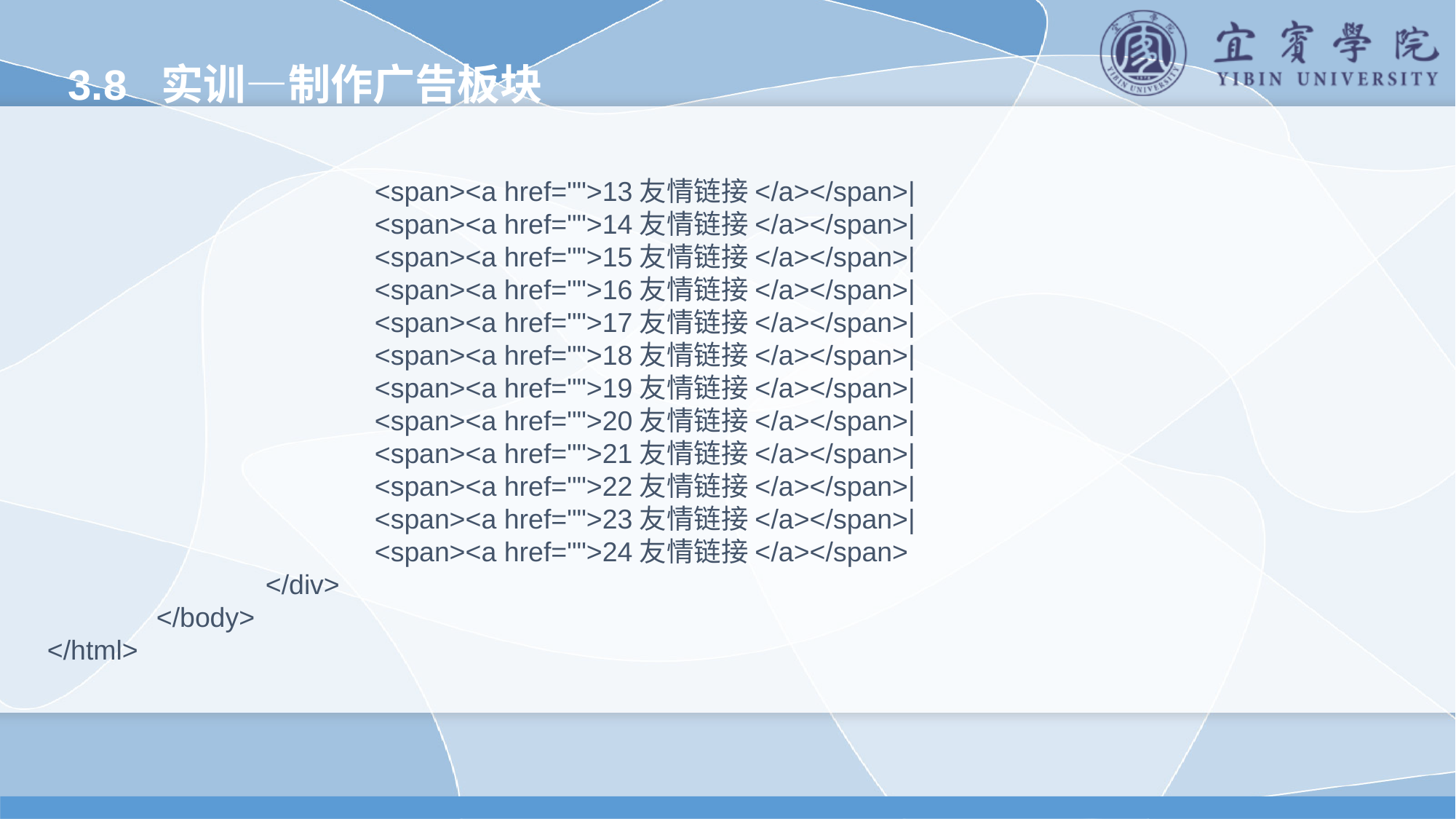

3.8  实训—制作广告板块
			<span><a href="">13友情链接</a></span>|
			<span><a href="">14友情链接</a></span>|
			<span><a href="">15友情链接</a></span>|
			<span><a href="">16友情链接</a></span>|
			<span><a href="">17友情链接</a></span>|
			<span><a href="">18友情链接</a></span>|
			<span><a href="">19友情链接</a></span>|
			<span><a href="">20友情链接</a></span>|
			<span><a href="">21友情链接</a></span>|
			<span><a href="">22友情链接</a></span>|
			<span><a href="">23友情链接</a></span>|
			<span><a href="">24友情链接</a></span>
		</div>
	</body>
</html>